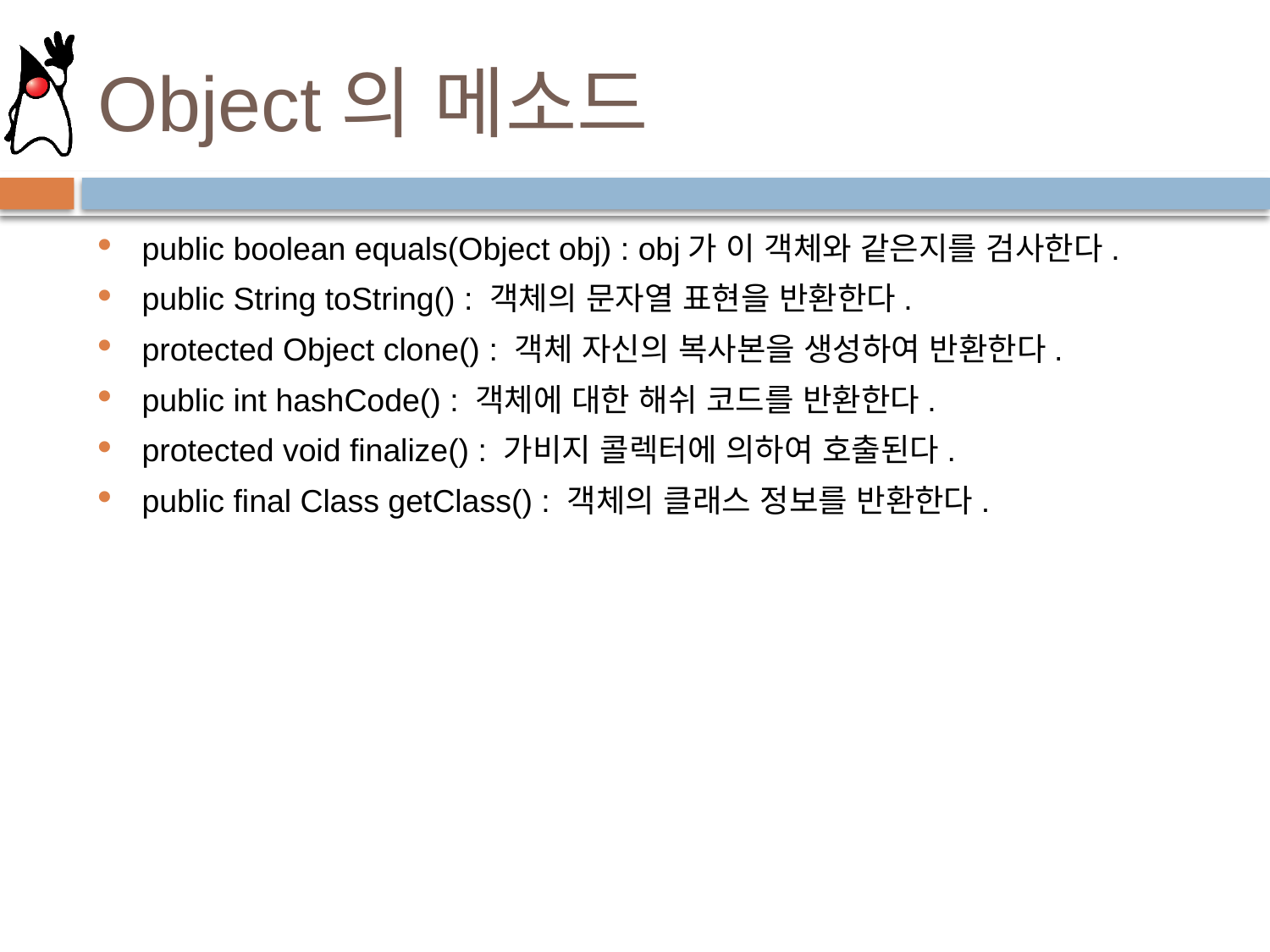

# Object의 메소드
public boolean equals(Object obj) : obj가 이 객체와 같은지를 검사한다.
public String toString() : 객체의 문자열 표현을 반환한다.
protected Object clone() : 객체 자신의 복사본을 생성하여 반환한다.
public int hashCode() : 객체에 대한 해쉬 코드를 반환한다.
protected void finalize() : 가비지 콜렉터에 의하여 호출된다.
public final Class getClass() : 객체의 클래스 정보를 반환한다.